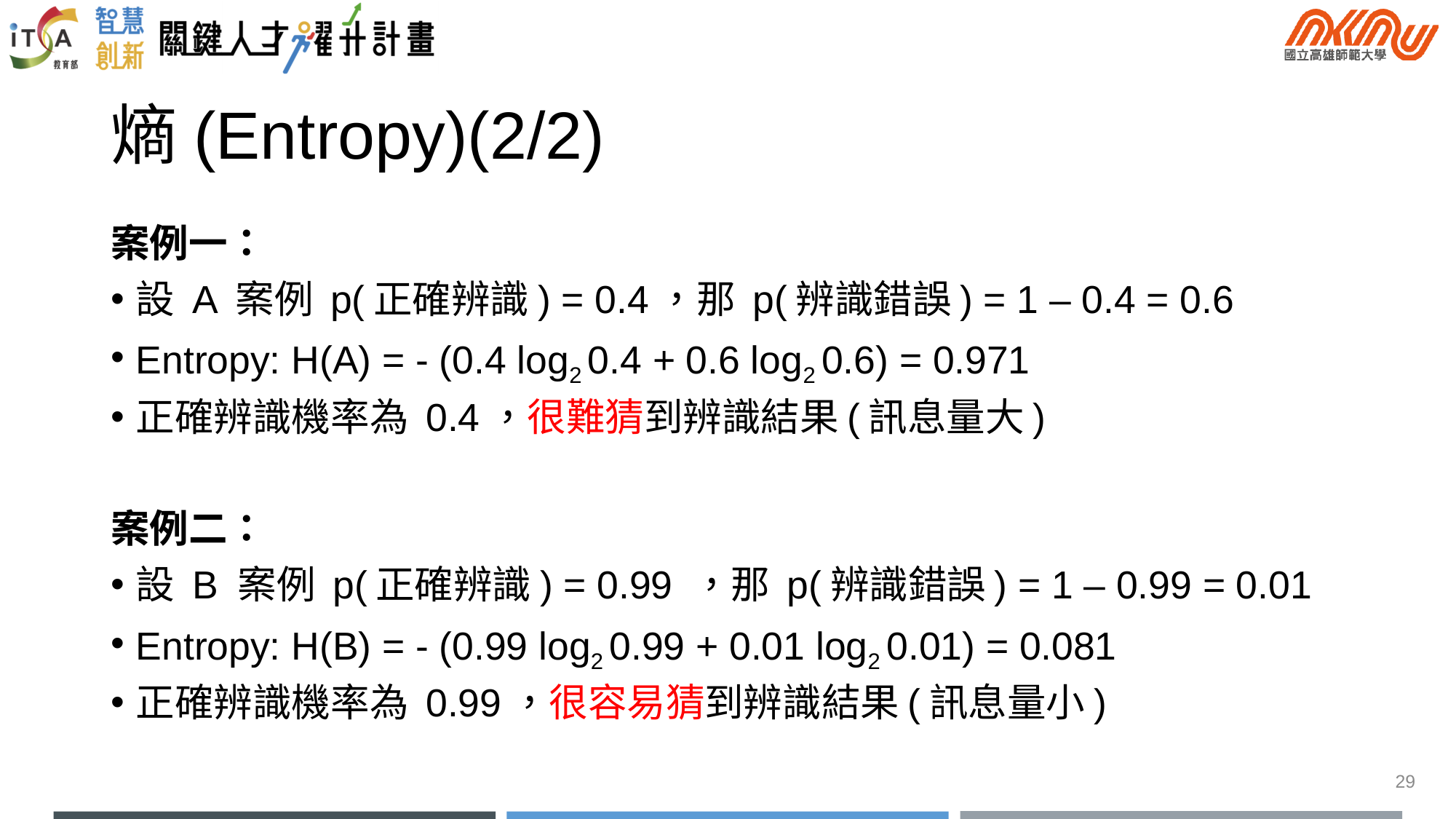

# 熵(Entropy)(2/2)
案例一：
設 A 案例 p(正確辨識) = 0.4，那 p(辨識錯誤) = 1 – 0.4 = 0.6
Entropy: H(A) = - (0.4 log2 0.4 + 0.6 log2 0.6) = 0.971
正確辨識機率為 0.4，很難猜到辨識結果(訊息量大)

案例二：
設 B 案例 p(正確辨識) = 0.99 ，那 p(辨識錯誤) = 1 – 0.99 = 0.01
Entropy: H(B) = - (0.99 log2 0.99 + 0.01 log2 0.01) = 0.081
正確辨識機率為 0.99，很容易猜到辨識結果(訊息量小)
29